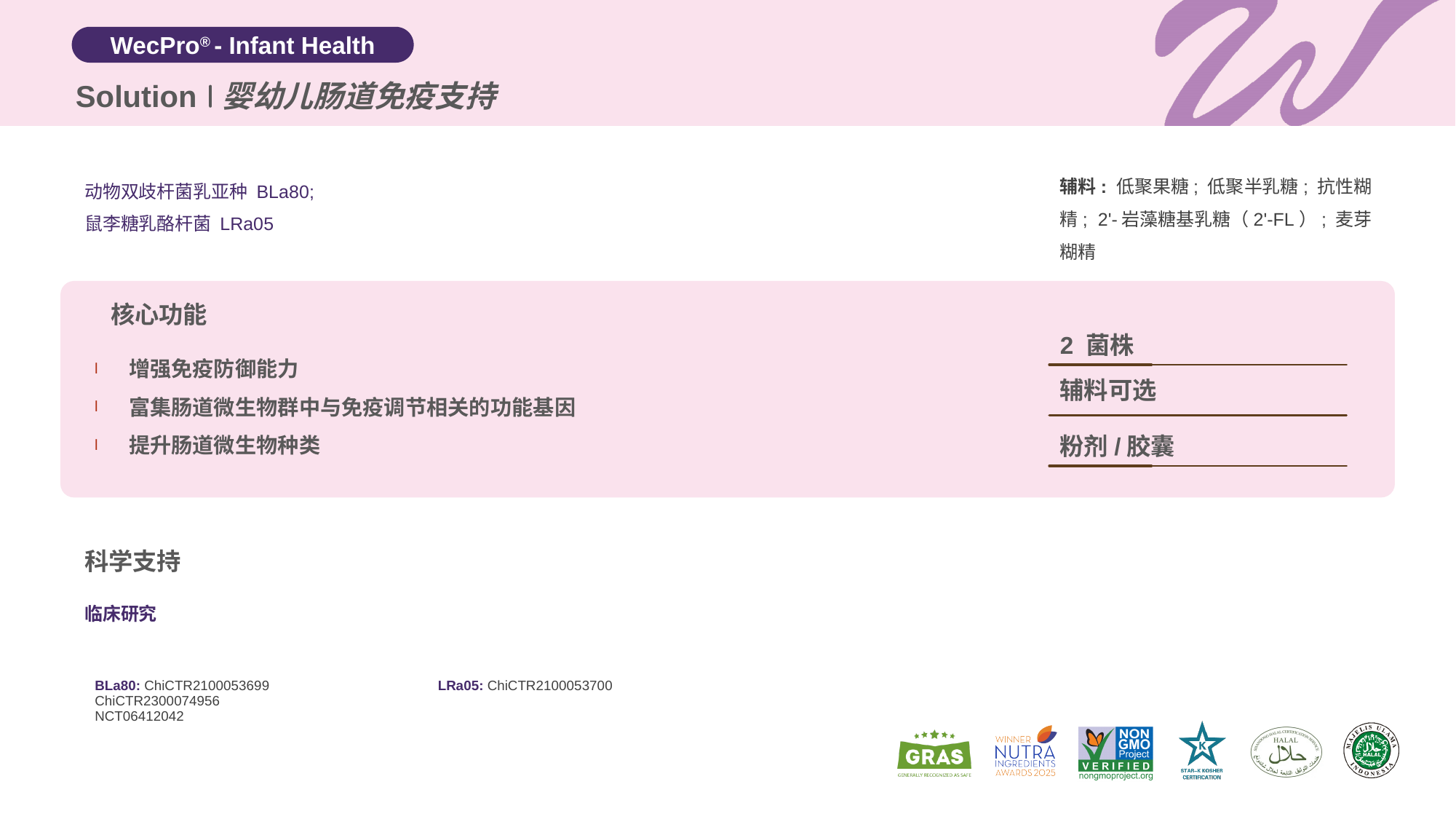

Solution
婴幼儿肠道免疫支持
辅料: 低聚果糖; 低聚半乳糖; 抗性糊精;  2'-岩藻糖基乳糖（2'-FL）; 麦芽糊精
动物双歧杆菌乳亚种 BLa80;
鼠李糖乳酪杆菌 LRa05

核心功能
2 菌株
增强免疫防御能力
富集肠道微生物群中与免疫调节相关的功能基因
提升肠道微生物种类
辅料可选
粉剂/胶囊
科学支持
临床研究
| BLa80: ChiCTR2100053699 ChiCTR2300074956 NCT06412042 | LRa05: ChiCTR2100053700 |
| --- | --- |